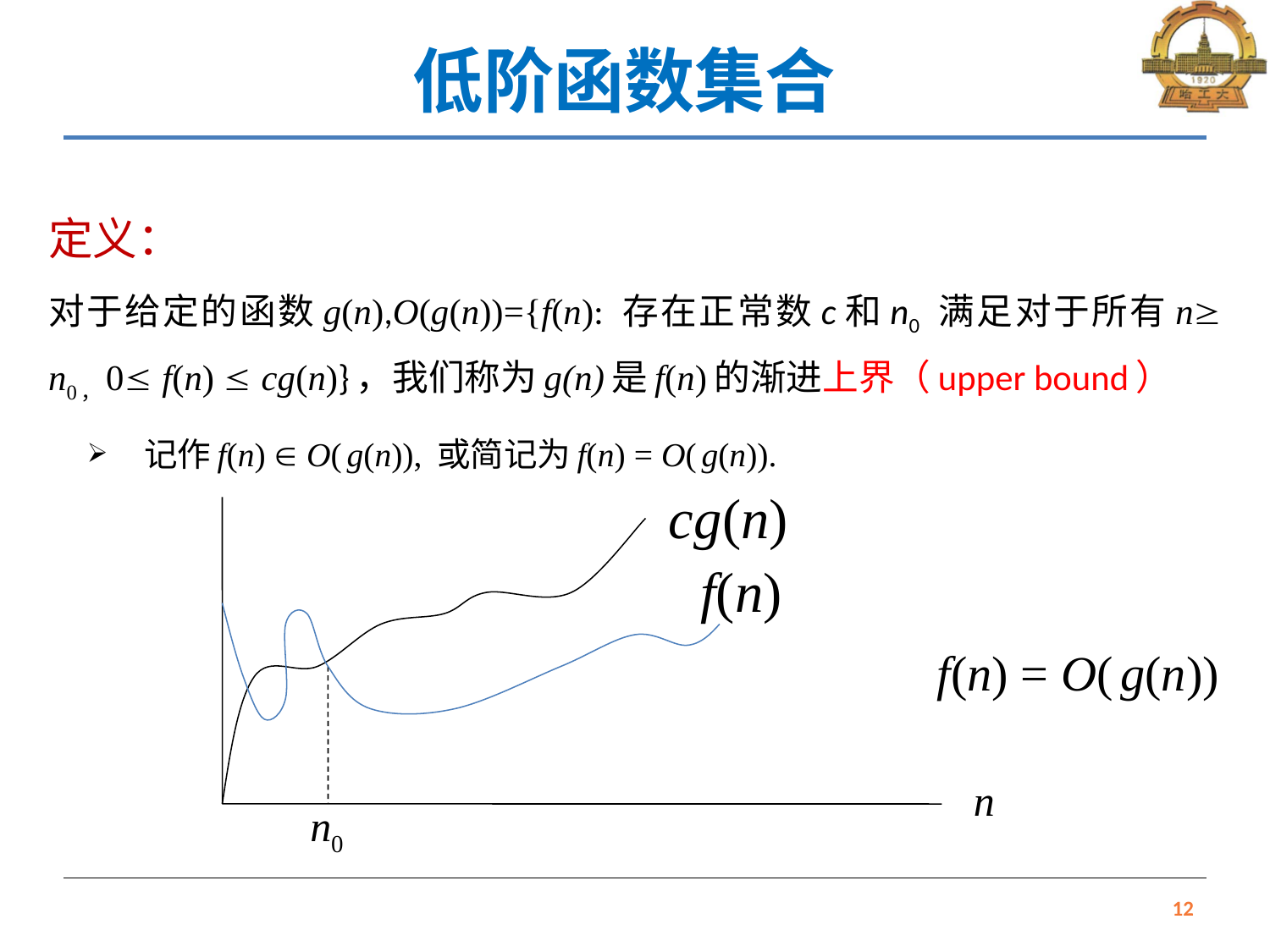

# 低阶函数集合
定义：
对于给定的函数g(n),O(g(n))={f(n): 存在正常数c和n0 满足对于所有n≥ n0，0≤ f(n) ≤ cg(n)}，我们称为g(n)是f(n)的渐进上界（upper bound）
记作f(n) ∈ O( g(n)), 或简记为f(n) = O( g(n)).
cg(n)

f(n)

f(n) = O( g(n))

n
n0

12